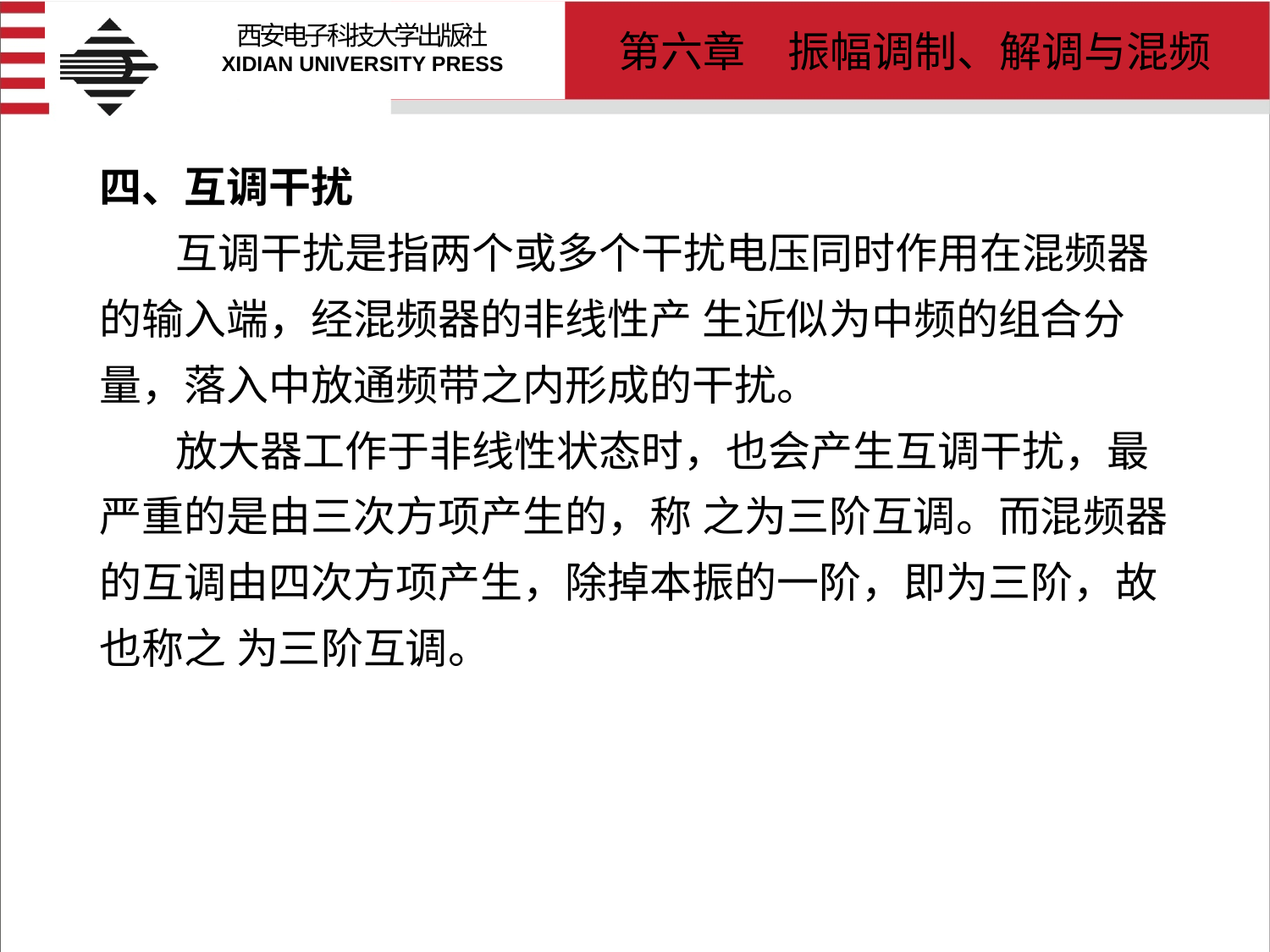

# 四、互调干扰 互调干扰是指两个或多个干扰电压同时作用在混频器的输入端，经混频器的非线性产 生近似为中频的组合分量，落入中放通频带之内形成的干扰。 放大器工作于非线性状态时，也会产生互调干扰，最严重的是由三次方项产生的，称 之为三阶互调。而混频器的互调由四次方项产生，除掉本振的一阶，即为三阶，故也称之 为三阶互调。